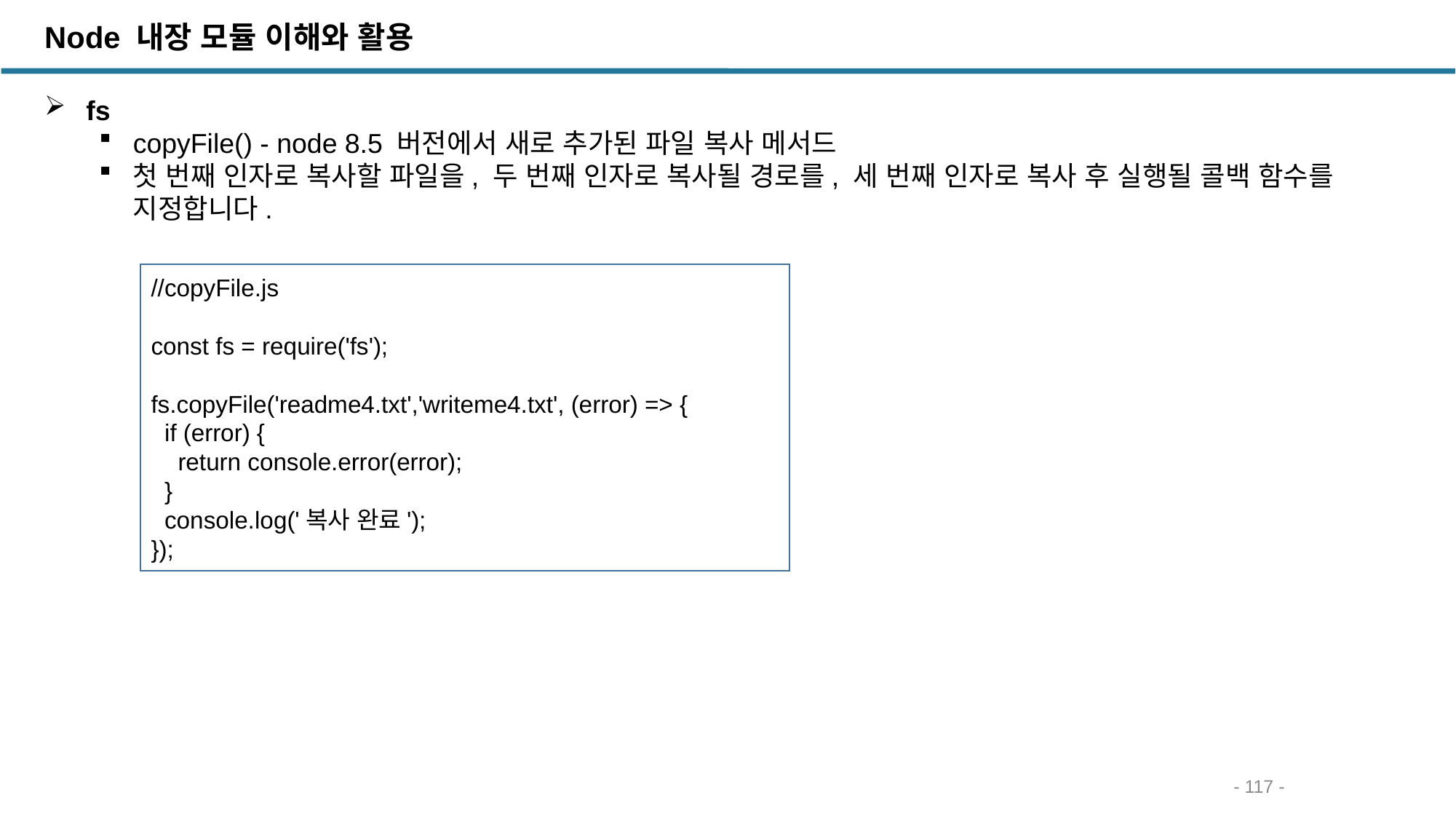

Node 내장 모듈 이해와 활용
 fs
copyFile() - node 8.5 버전에서 새로 추가된 파일 복사 메서드
첫 번째 인자로 복사할 파일을, 두 번째 인자로 복사될 경로를, 세 번째 인자로 복사 후 실행될 콜백 함수를 지정합니다.

//copyFile.js

const fs = require('fs');

fs.copyFile('readme4.txt','writeme4.txt', (error) => {
  if (error) {
    return console.error(error);
  }
  console.log('복사 완료');
});
- 117 -